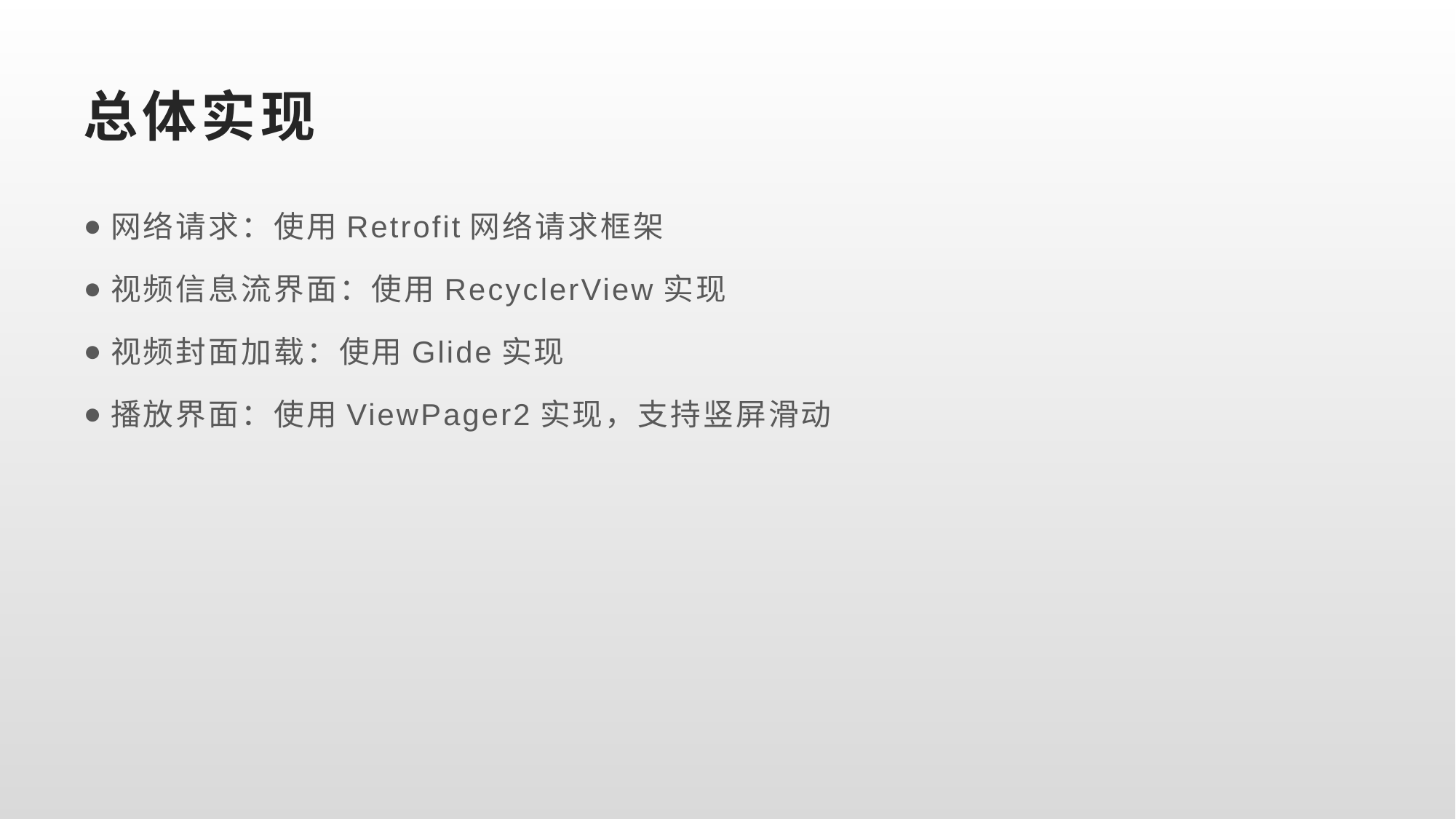

# 总体实现
网络请求：使用Retrofit网络请求框架
视频信息流界面：使用RecyclerView实现
视频封面加载：使用Glide实现
播放界面：使用ViewPager2实现，支持竖屏滑动